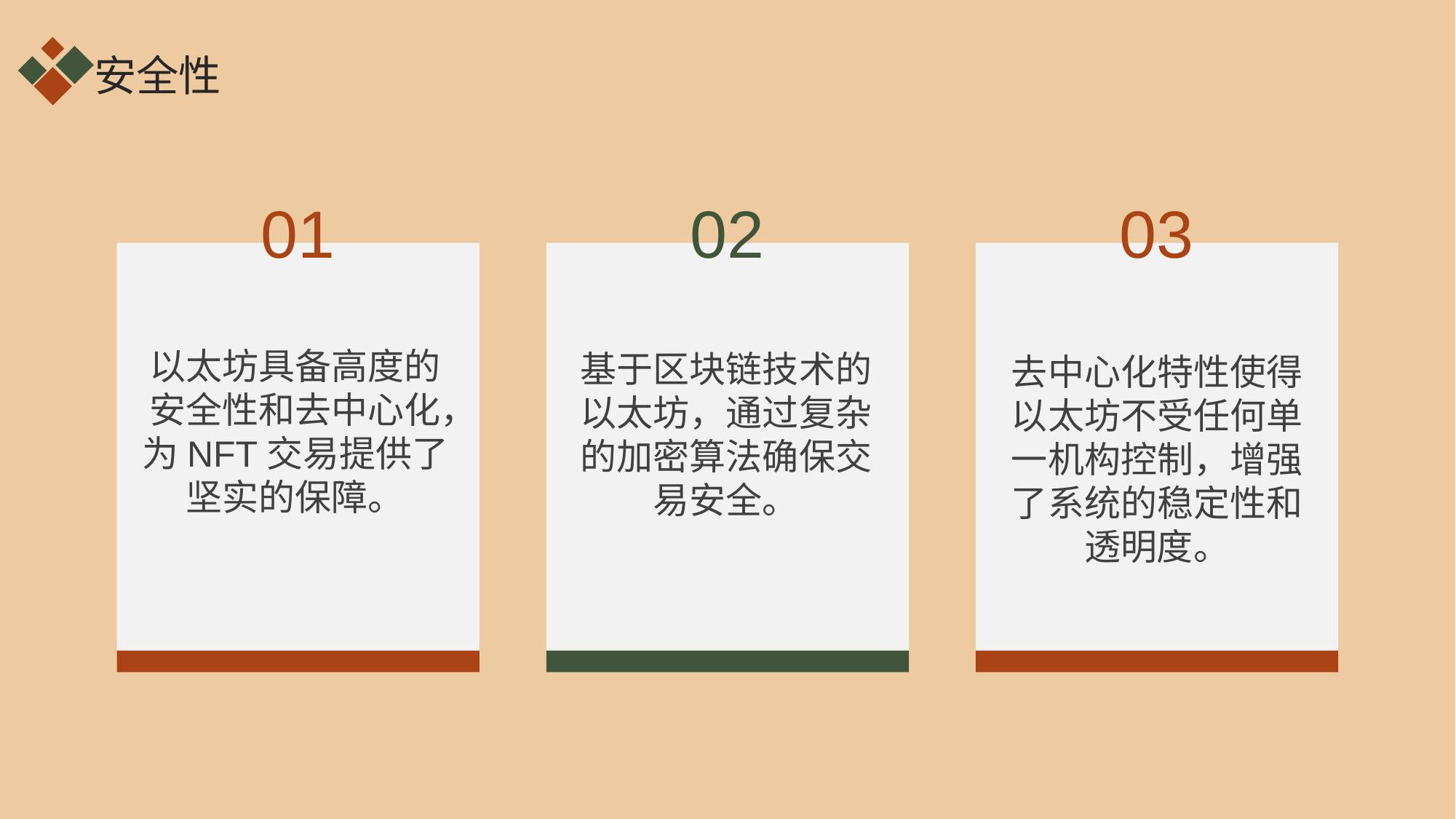

安全性

01
02
03

基于区块链技术的以太坊，通过复杂的加密算法确保交易安全。
去中心化特性使得以太坊不受任何单一机构控制，增强了系统的稳定性和透明度。

以太坊具备高度的安全性和去中心化，为NFT交易提供了坚实的保障。